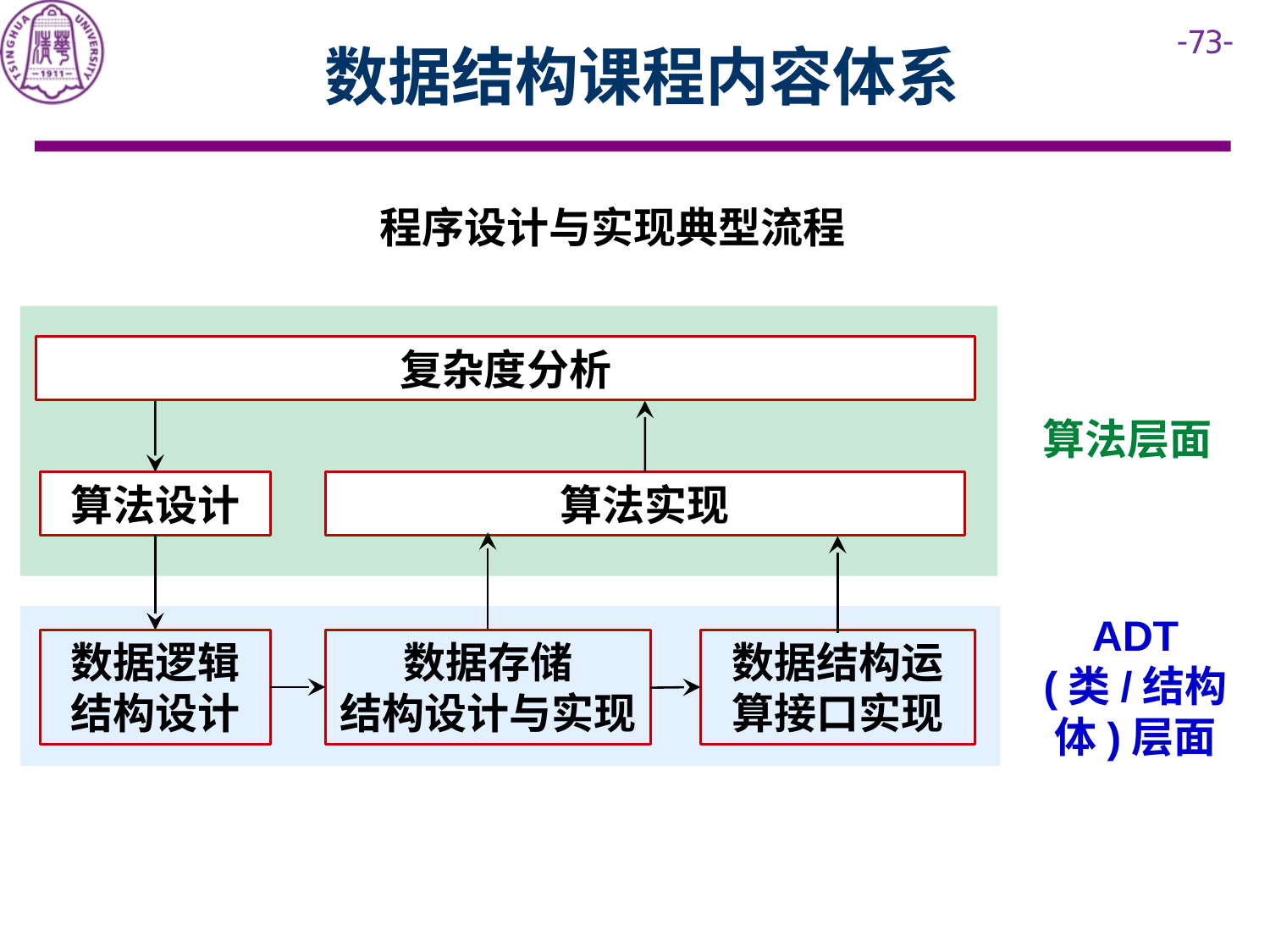

# 数据结构课程内容体系
程序设计与实现典型流程

复杂度分析
算法层面
算法设计
算法实现
ADT
(类/结构体)层面

数据结构运算接口实现
数据逻辑
结构设计
数据存储
结构设计与实现